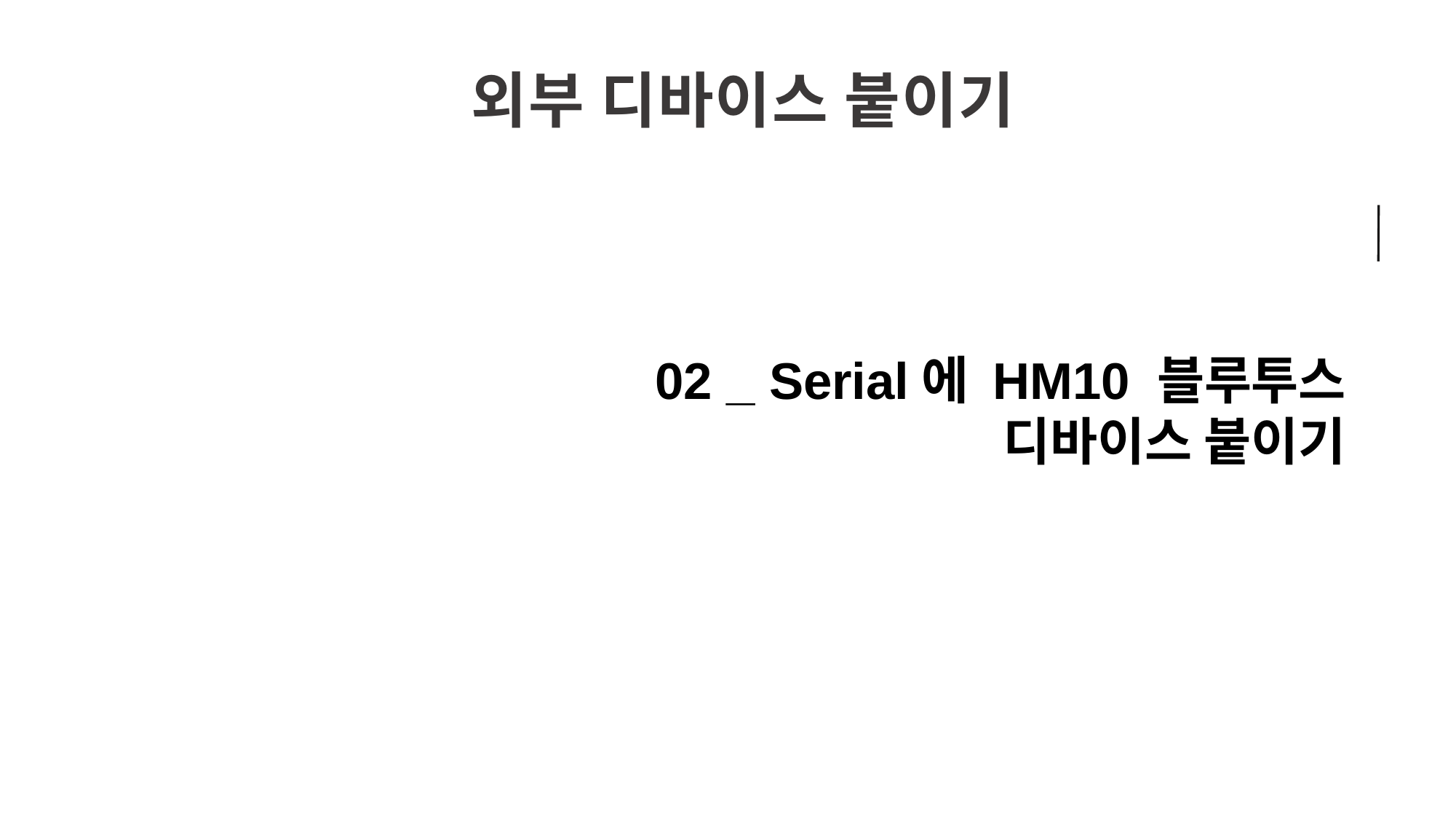

외부 디바이스 붙이기
57
02 _ Serial에 HM10 블루투스
디바이스 붙이기